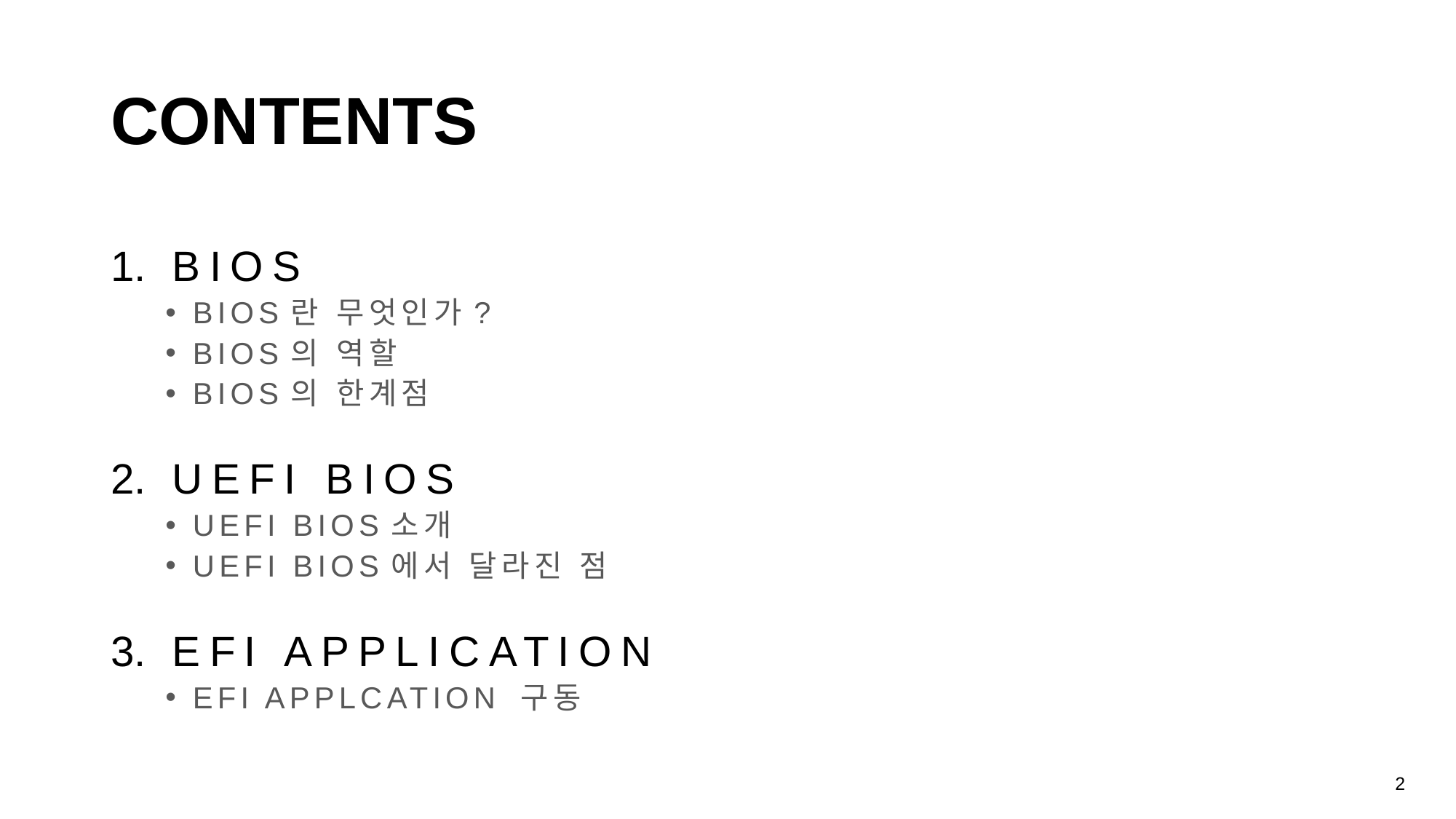

# CONTENTS
BIOS
BIOS란 무엇인가?
BIOS의 역할
BIOS의 한계점
UEFI BIOS
UEFI BIOS소개
UEFI BIOS에서 달라진 점
EFI APPLICATION
EFI APPLCATION 구동

2